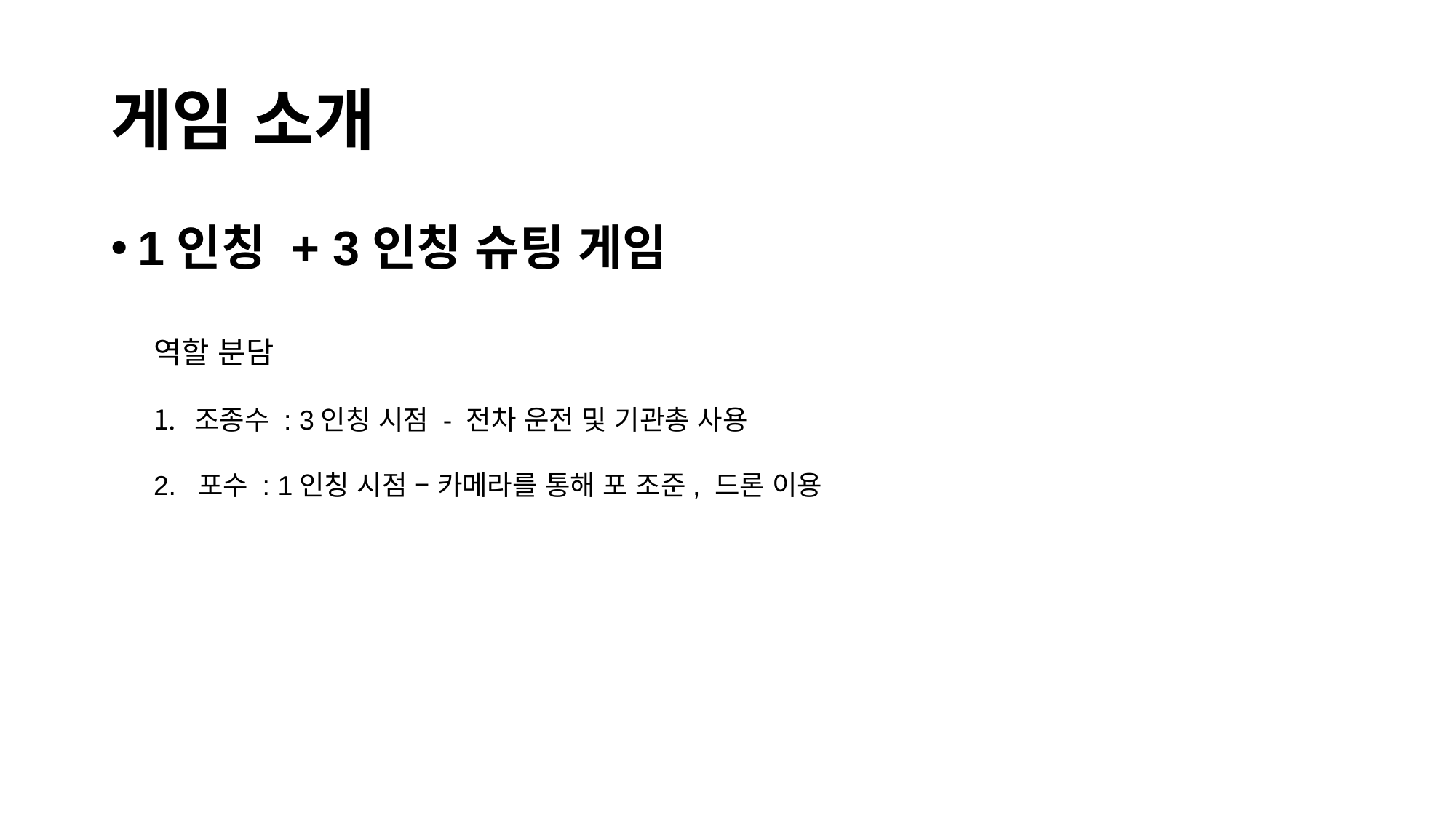

# 게임 소개
1인칭 + 3인칭 슈팅 게임

역할 분담

조종수 : 3인칭 시점 - 전차 운전 및 기관총 사용

2.  포수 : 1인칭 시점 – 카메라를 통해 포 조준, 드론 이용